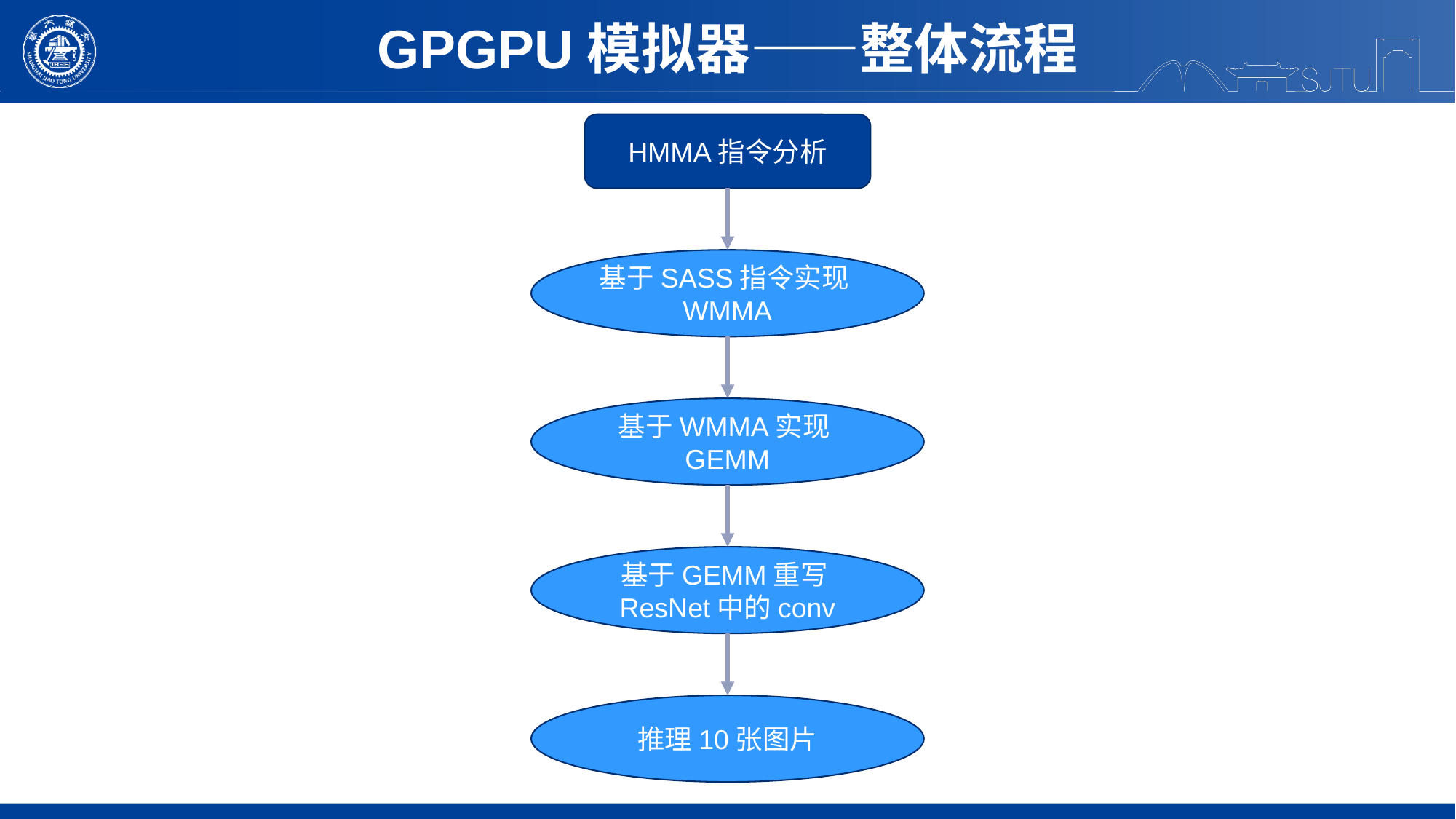

GPGPU模拟器——整体流程
HMMA指令分析
基于SASS指令实现WMMA
基于WMMA实现GEMM
基于GEMM重写ResNet中的conv
推理10张图片